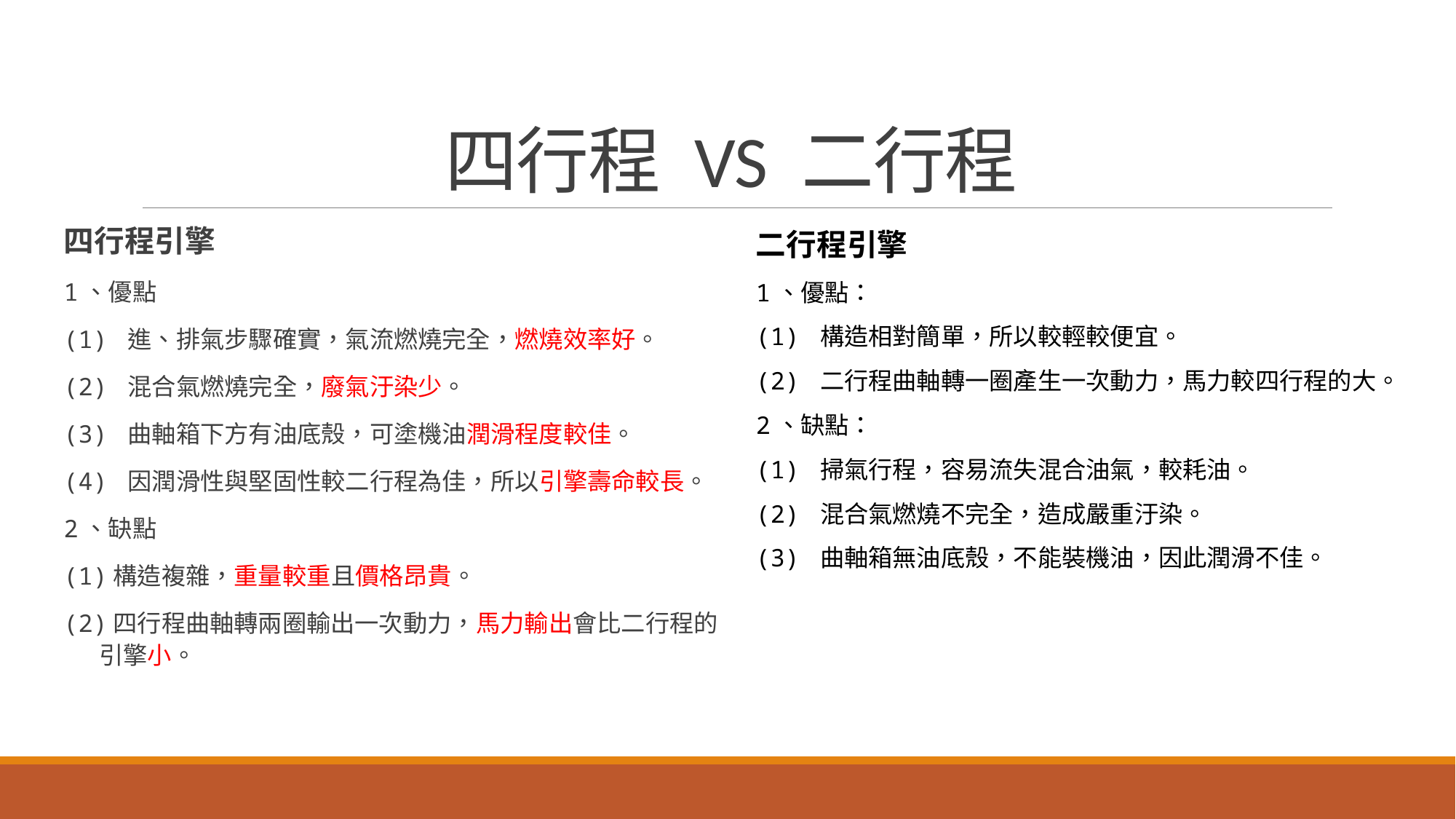

# 四行程 VS 二行程
四行程引擎
1、優點
(1) 進、排氣步驟確實，氣流燃燒完全，燃燒效率好。
(2) 混合氣燃燒完全，廢氣汙染少。
(3) 曲軸箱下方有油底殼，可塗機油潤滑程度較佳。
(4) 因潤滑性與堅固性較二行程為佳，所以引擎壽命較長。
2、缺點
(1)構造複雜，重量較重且價格昂貴。
(2)四行程曲軸轉兩圈輸出一次動力，馬力輸出會比二行程的
   引擎小。
二行程引擎
1、優點：
(1) 構造相對簡單，所以較輕較便宜。
(2) 二行程曲軸轉一圈產生一次動力，馬力較四行程的大。
2、缺點：
(1) 掃氣行程，容易流失混合油氣，較耗油。
(2) 混合氣燃燒不完全，造成嚴重汙染。
(3) 曲軸箱無油底殼，不能裝機油，因此潤滑不佳。